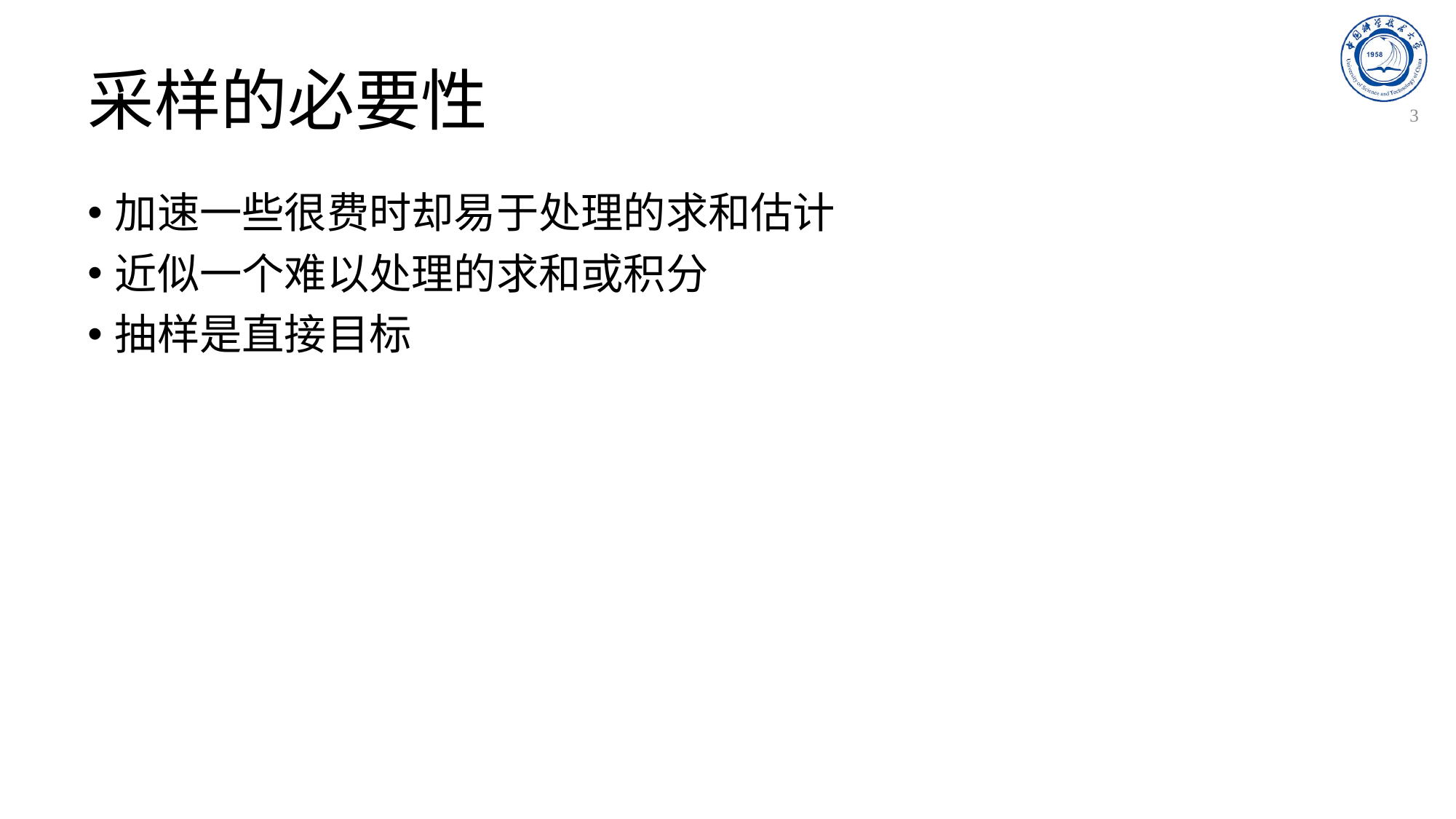

# 采样的必要性
3
加速一些很费时却易于处理的求和估计
近似一个难以处理的求和或积分
抽样是直接目标